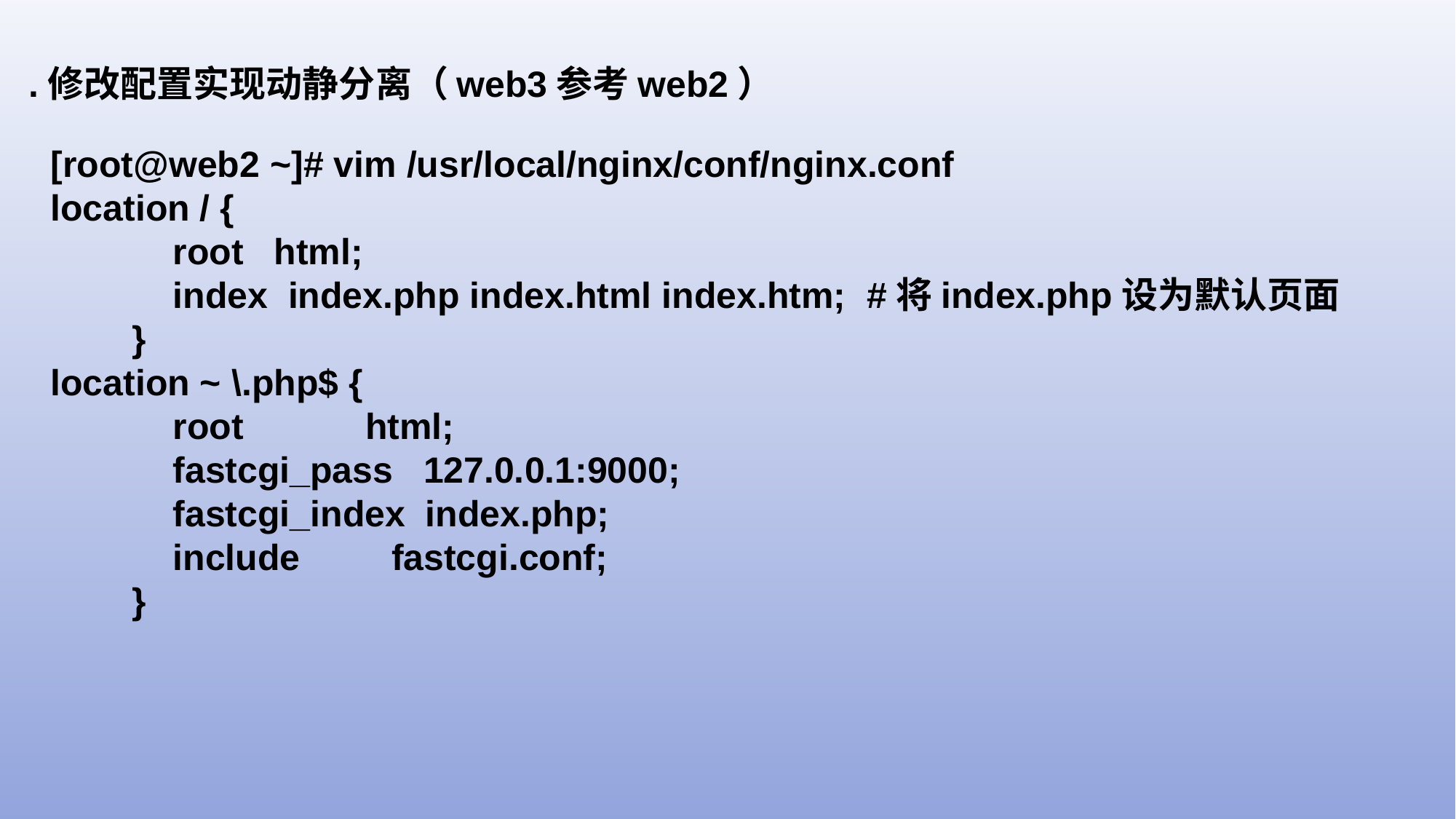

.修改配置实现动静分离（web3参考web2）
[root@web2 ~]# vim /usr/local/nginx/conf/nginx.conf
location / {
            root   html;
            index  index.php index.html index.htm;  #将index.php设为默认页面
        }
location ~ \.php$ {
            root            html;
            fastcgi_pass   127.0.0.1:9000;
            fastcgi_index  index.php;
            include         fastcgi.conf;
        }